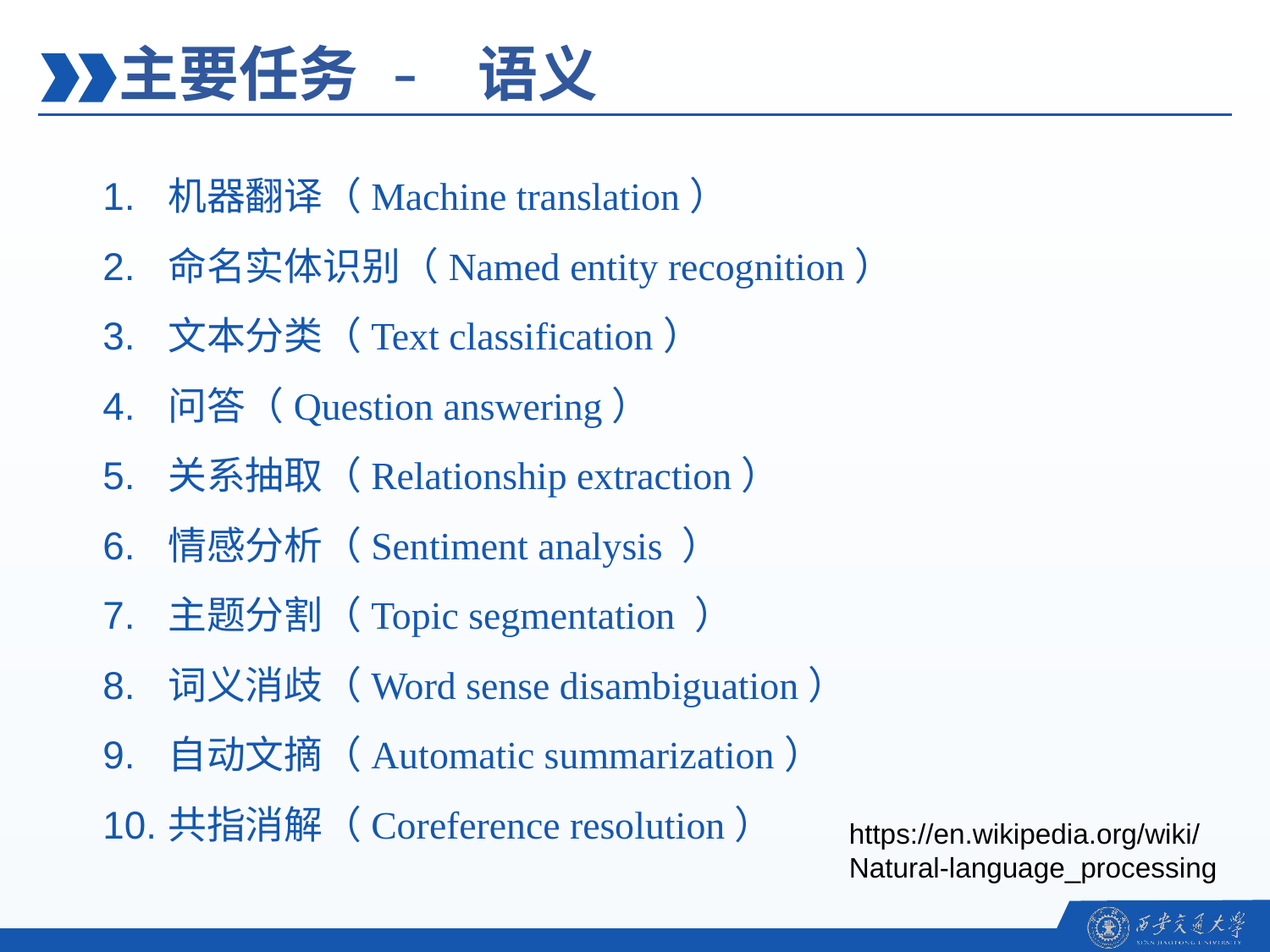

主要任务 - 语义
机器翻译（Machine translation）
命名实体识别（Named entity recognition）
文本分类（Text classification）
问答（Question answering）
关系抽取（Relationship extraction）
情感分析（Sentiment analysis ）
主题分割（Topic segmentation ）
词义消歧（Word sense disambiguation）
自动文摘（Automatic summarization）
共指消解（Coreference resolution）
https://en.wikipedia.org/wiki/Natural-language_processing